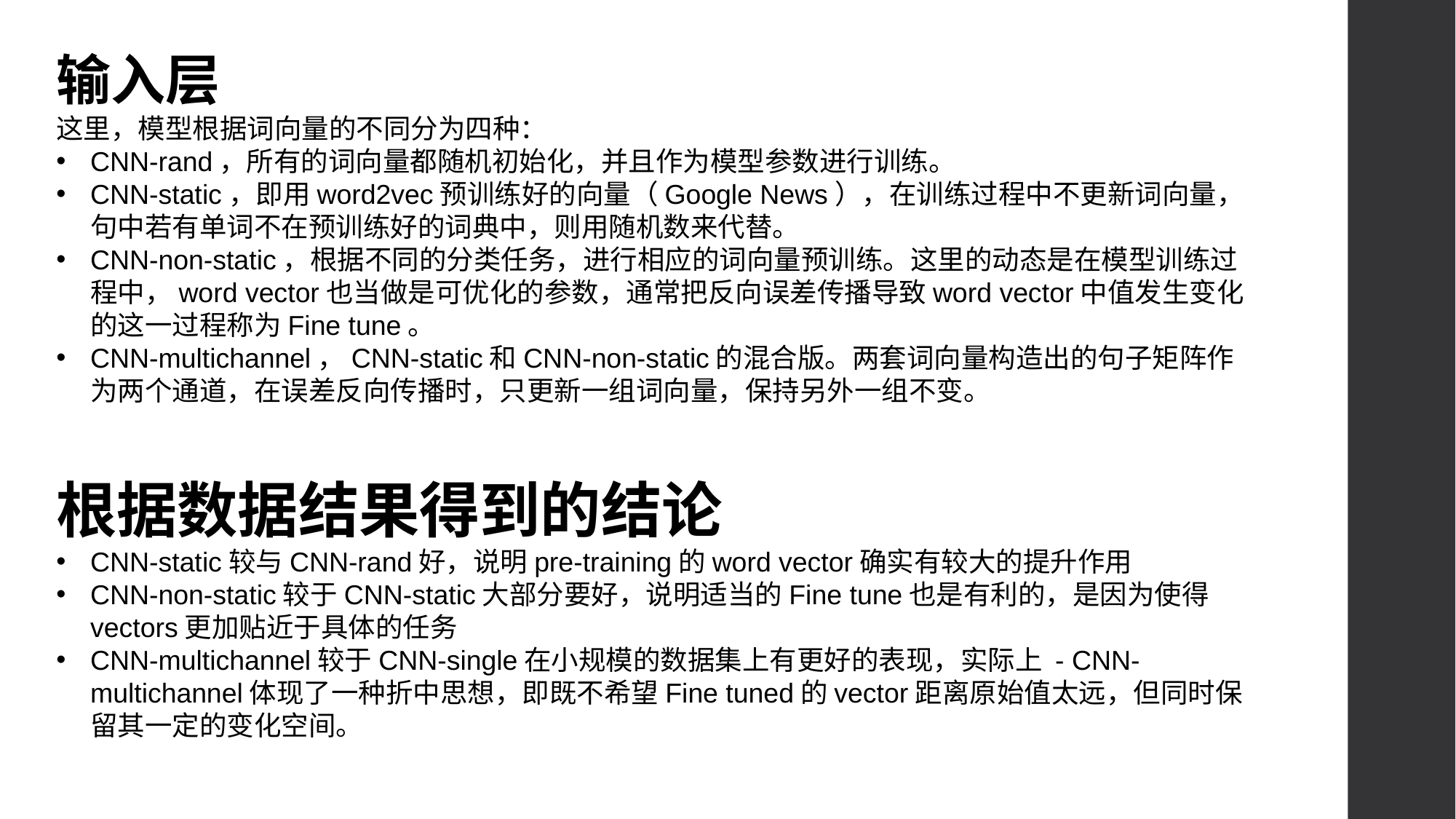

输入层
这里，模型根据词向量的不同分为四种：
CNN-rand，所有的词向量都随机初始化，并且作为模型参数进行训练。
CNN-static，即用word2vec预训练好的向量（Google News），在训练过程中不更新词向量，句中若有单词不在预训练好的词典中，则用随机数来代替。
CNN-non-static，根据不同的分类任务，进行相应的词向量预训练。这里的动态是在模型训练过程中，word vector也当做是可优化的参数，通常把反向误差传播导致word vector中值发生变化的这一过程称为Fine tune。
CNN-multichannel，CNN-static和CNN-non-static的混合版。两套词向量构造出的句子矩阵作为两个通道，在误差反向传播时，只更新一组词向量，保持另外一组不变。

根据数据结果得到的结论
CNN-static较与CNN-rand好，说明pre-training的word vector确实有较大的提升作用
CNN-non-static较于CNN-static大部分要好，说明适当的Fine tune也是有利的，是因为使得vectors更加贴近于具体的任务
CNN-multichannel较于CNN-single在小规模的数据集上有更好的表现，实际上 - CNN-multichannel体现了一种折中思想，即既不希望Fine tuned的vector距离原始值太远，但同时保留其一定的变化空间。